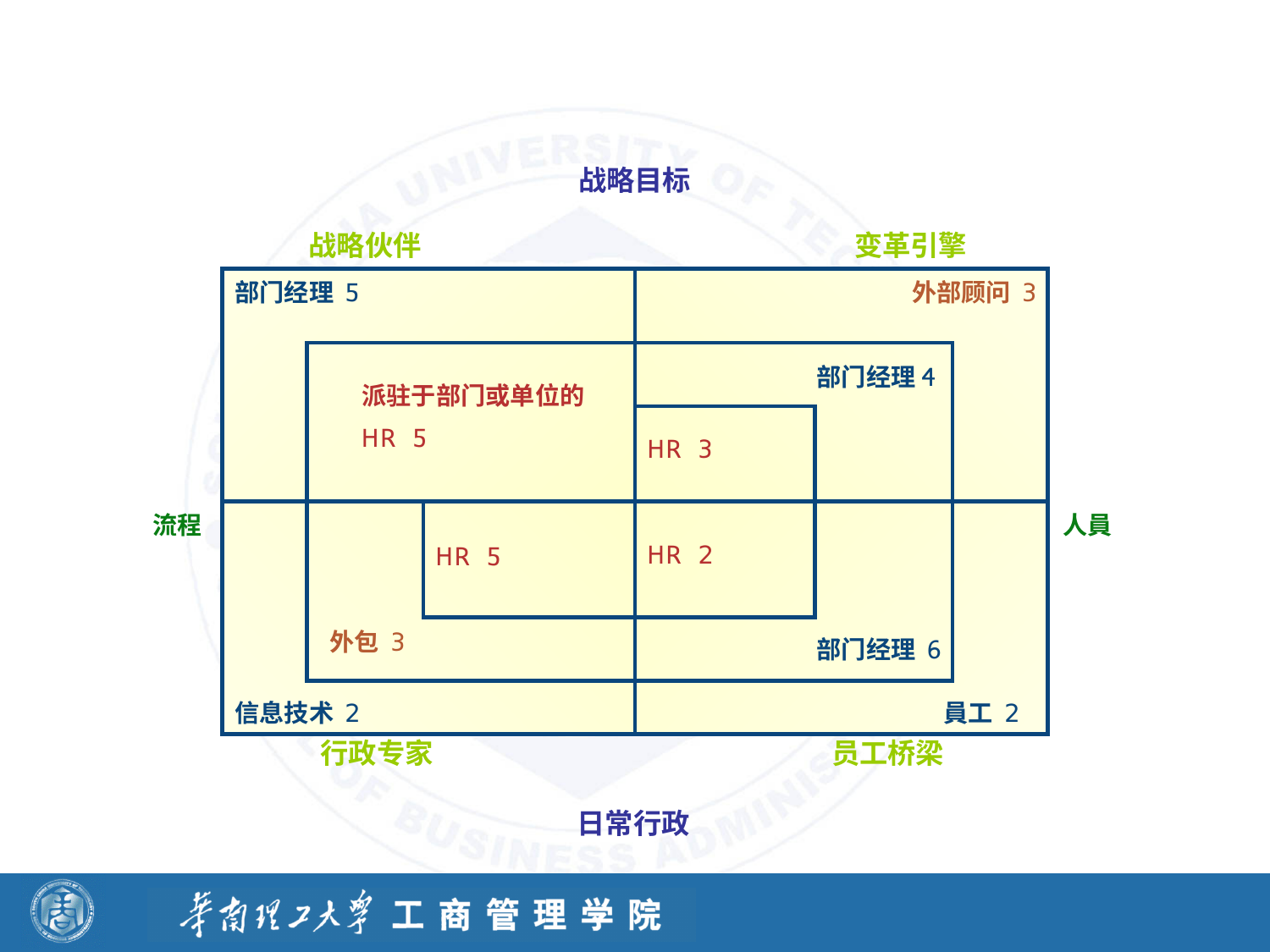

人力资源经理的四个角色

#
战略目标

战略伙伴

变革引擎
部门经理 5
外部顾问 3

部门经理4
派驻于部门或单位的HR  5

HR  3
流程
人員

HR  2
HR  5
外包 3
部门经理 6
信息技术 2
員工 2
行政专家
员工桥梁
日常行政